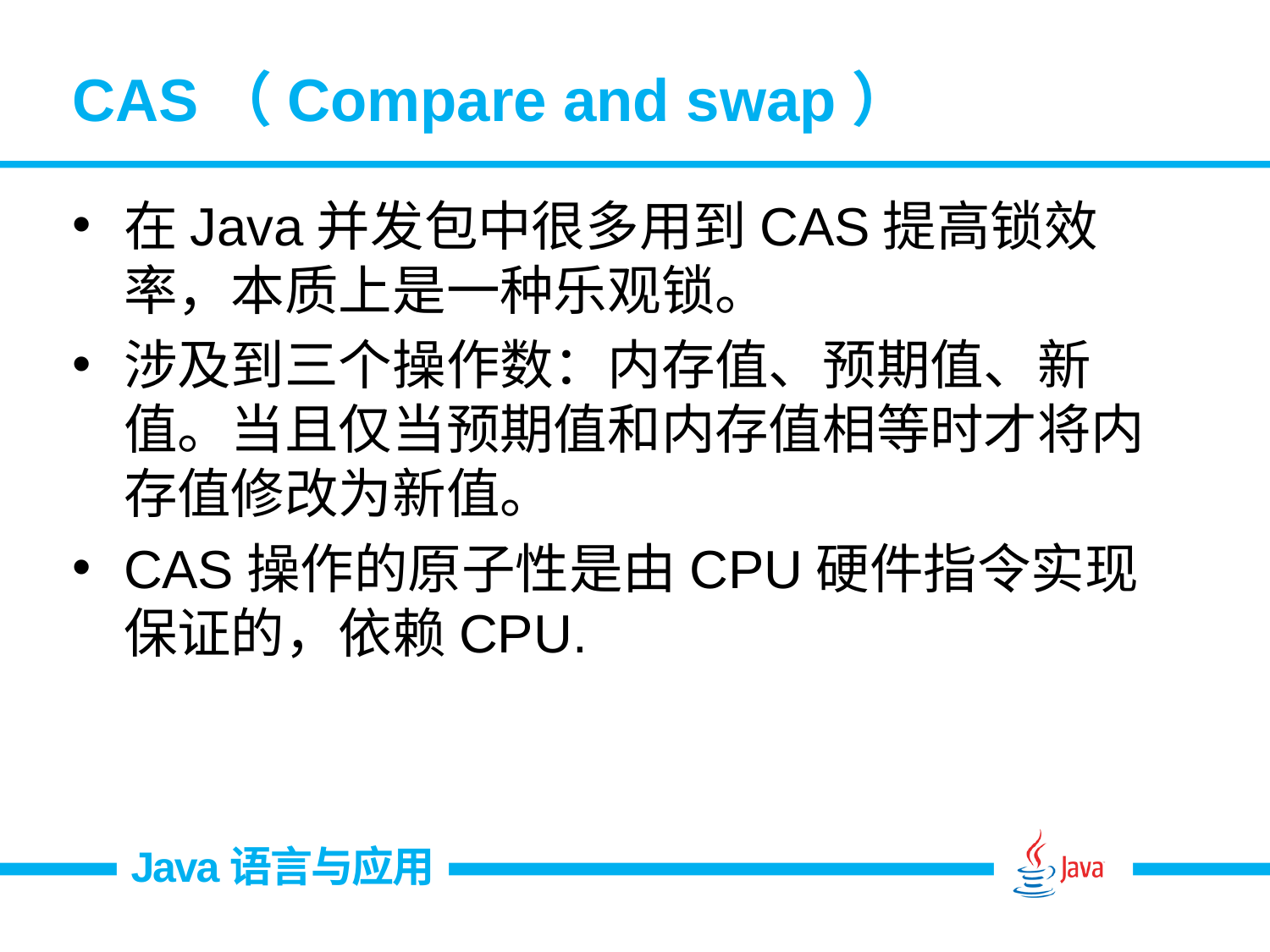

# CAS（Compare and swap）
在Java并发包中很多用到CAS提高锁效率，本质上是一种乐观锁。
涉及到三个操作数：内存值、预期值、新值。当且仅当预期值和内存值相等时才将内存值修改为新值。
CAS操作的原子性是由CPU硬件指令实现保证的，依赖CPU.